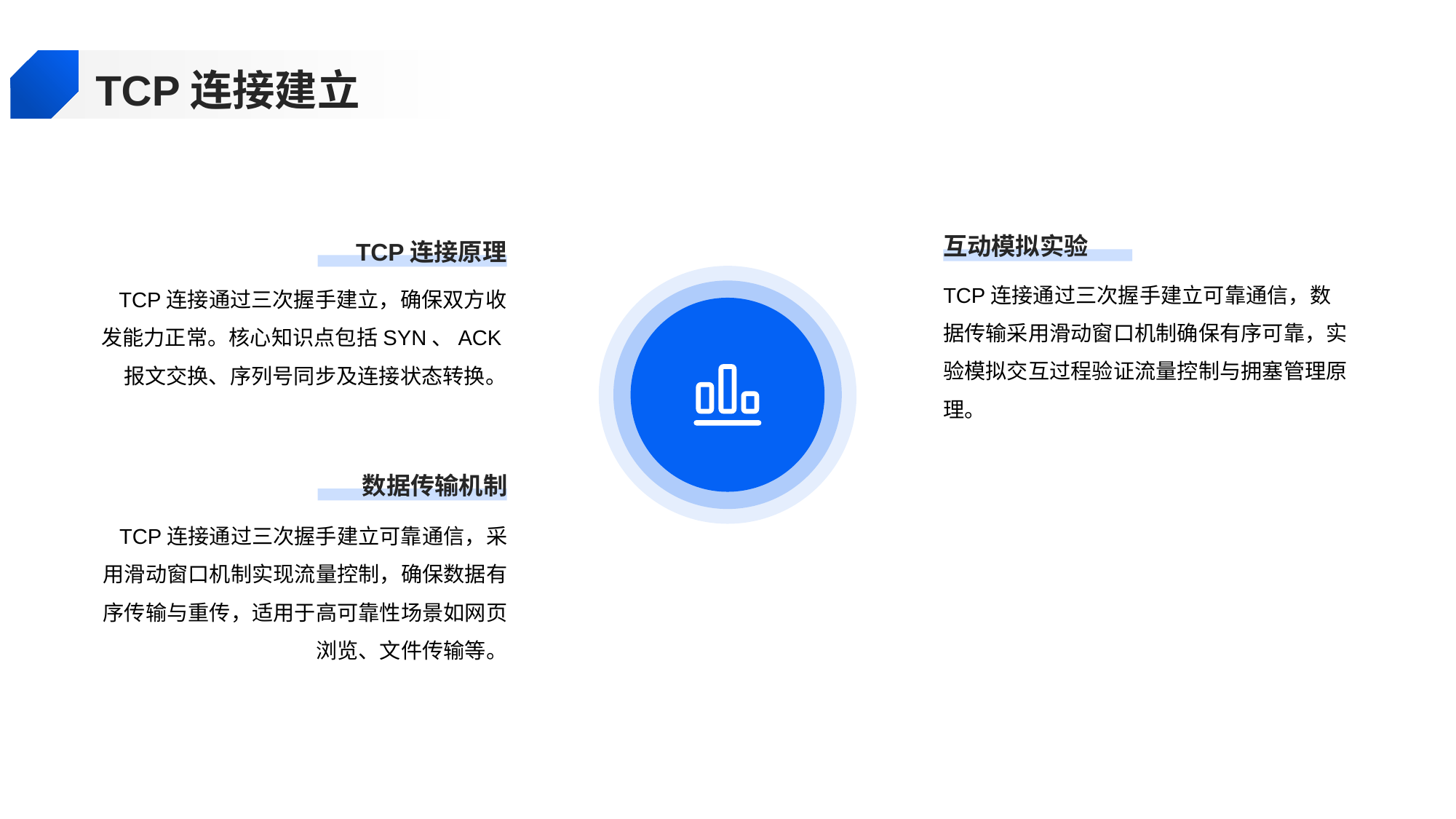

TCP连接建立
互动模拟实验
TCP连接原理

TCP连接通过三次握手建立可靠通信，数据传输采用滑动窗口机制确保有序可靠，实验模拟交互过程验证流量控制与拥塞管理原理。
TCP连接通过三次握手建立，确保双方收发能力正常。核心知识点包括SYN、ACK报文交换、序列号同步及连接状态转换。

数据传输机制

TCP连接通过三次握手建立可靠通信，采用滑动窗口机制实现流量控制，确保数据有序传输与重传，适用于高可靠性场景如网页浏览、文件传输等。